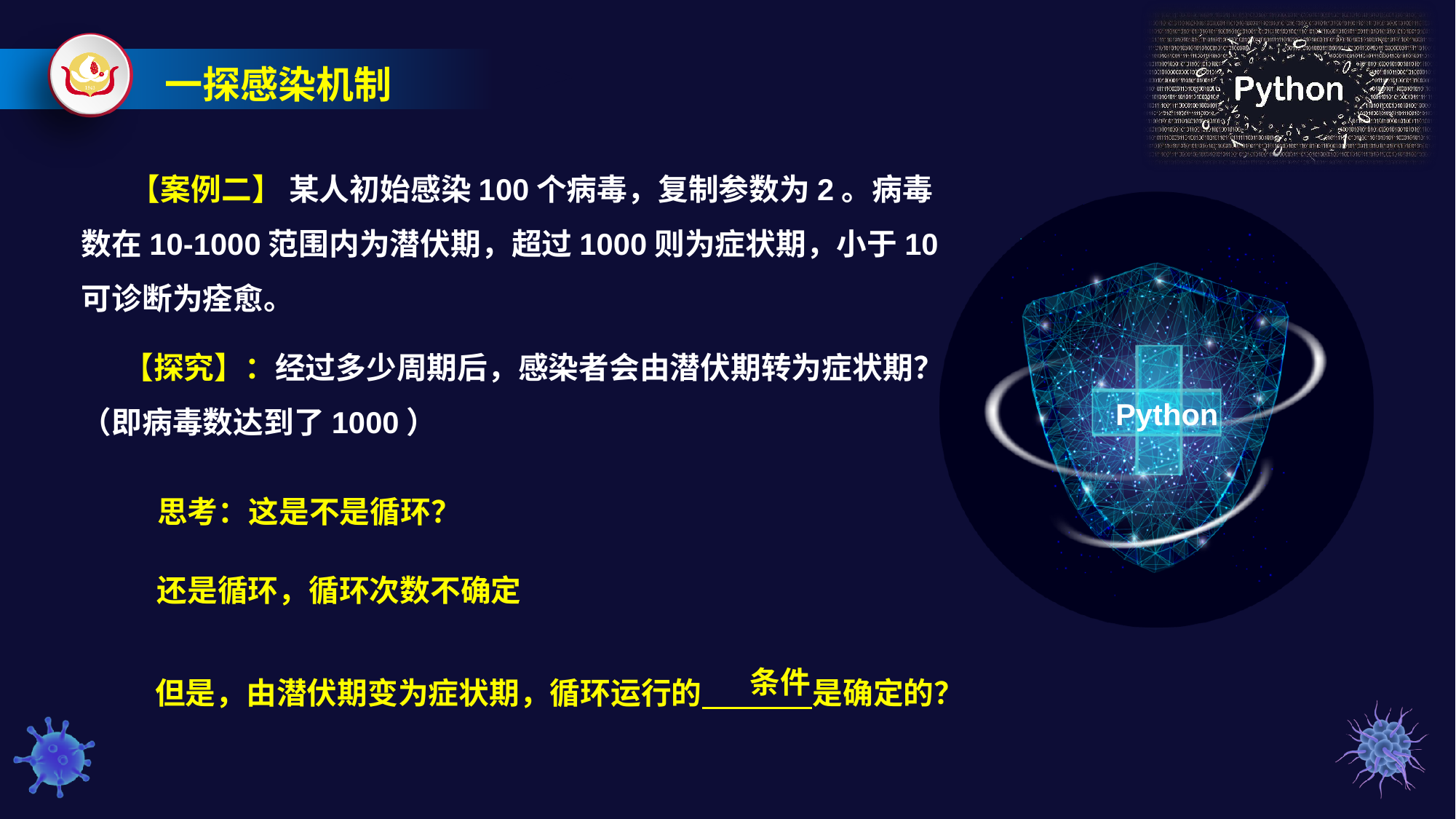

一探感染机制
      【案例二】 某人初始感染100个病毒，复制参数为2。病毒数在10-1000范围内为潜伏期，超过1000则为症状期，小于10可诊断为痊愈。
     【探究】：经过多少周期后，感染者会由潜伏期转为症状期？（即病毒数达到了1000）
Python
思考：这是不是循环？
还是循环，循环次数不确定
条件
但是，由潜伏期变为症状期，循环运行的                是确定的？